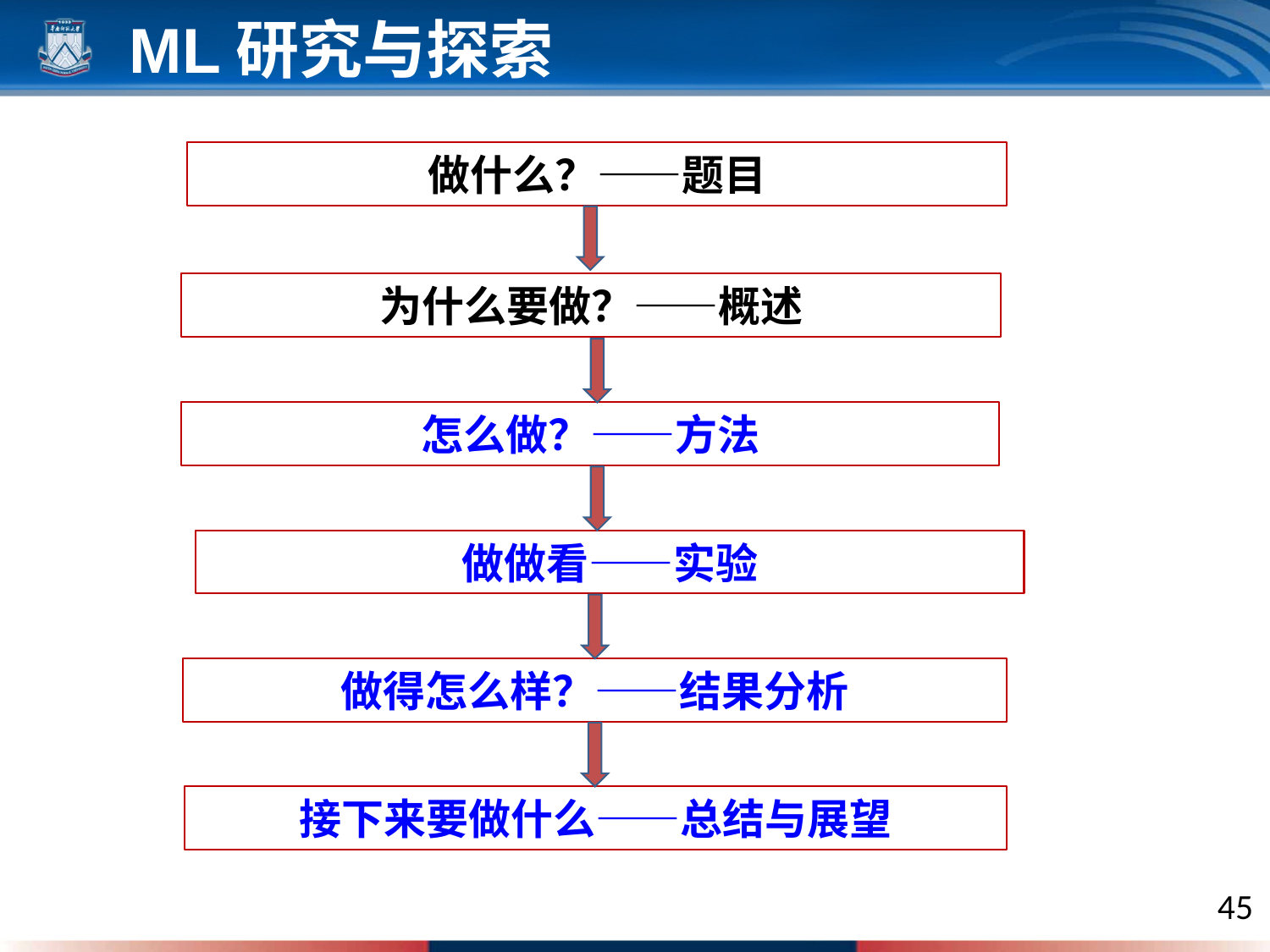

ML研究与探索
做什么？——题目

为什么要做？——概述

怎么做？——方法

做做看——实验

做得怎么样？——结果分析

接下来要做什么——总结与展望